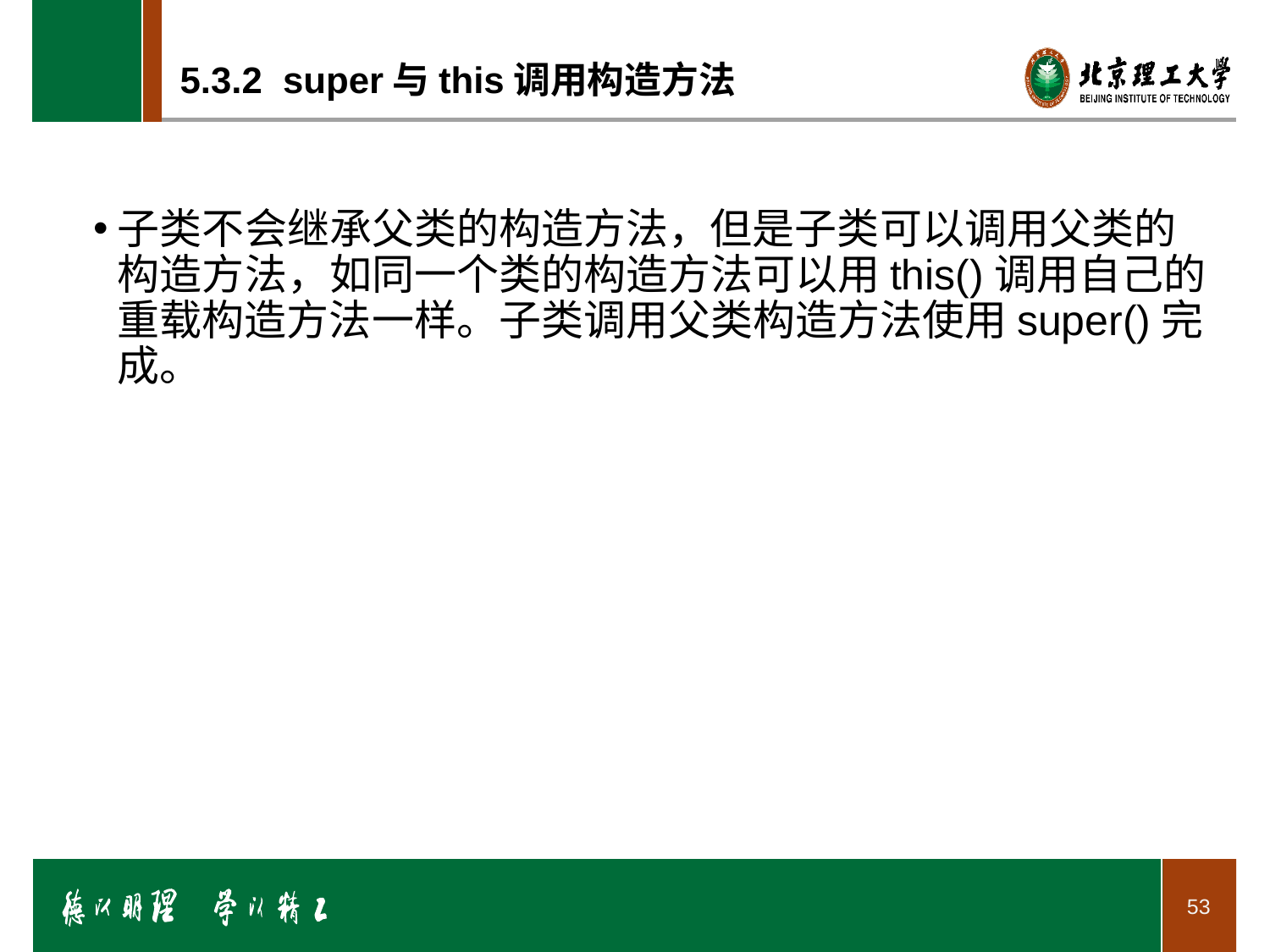

# 5.3.2  super与this调用构造方法
子类不会继承父类的构造方法，但是子类可以调用父类的构造方法，如同一个类的构造方法可以用this()调用自己的重载构造方法一样。子类调用父类构造方法使用super()完成。